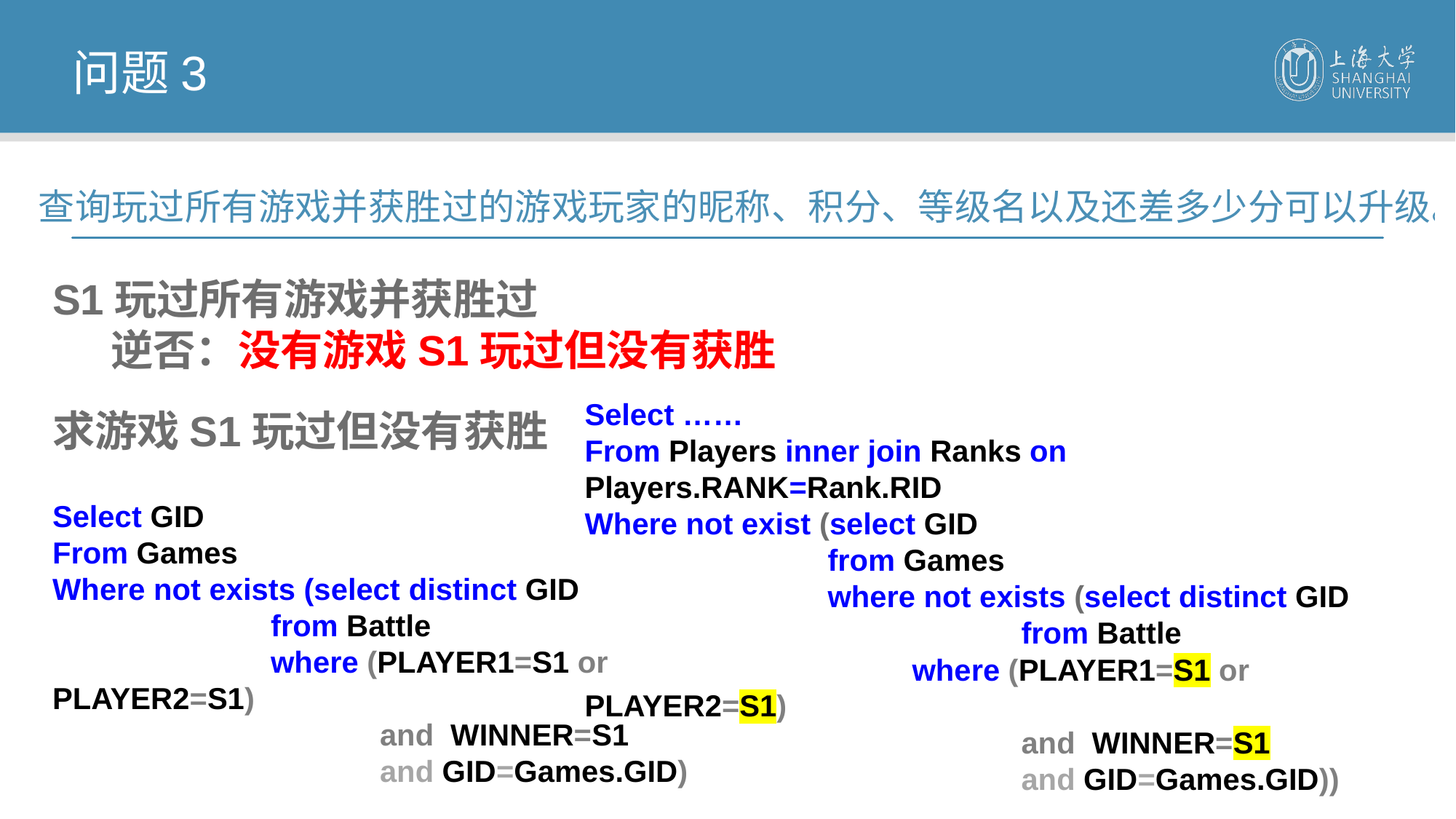

问题3
查询玩过所有游戏并获胜过的游戏玩家的昵称、积分、等级名以及还差多少分可以升级。
S1玩过所有游戏并获胜过
     逆否：没有游戏S1玩过但没有获胜
Select ……
From Players inner join Ranks on Players.RANK=Rank.RID
Where not exist (select GID
	                from Games
	                where not exists (select distinct GID
				from Battle
			where (PLAYER1=S1 or PLAYER2=S1)
           				and  WINNER=S1
           				and GID=Games.GID))
求游戏S1玩过但没有获胜
Select GID
From Games
Where not exists (select distinct GID
		from Battle
		where (PLAYER1=S1 or PLAYER2=S1)
           			and  WINNER=S1
           			and GID=Games.GID)